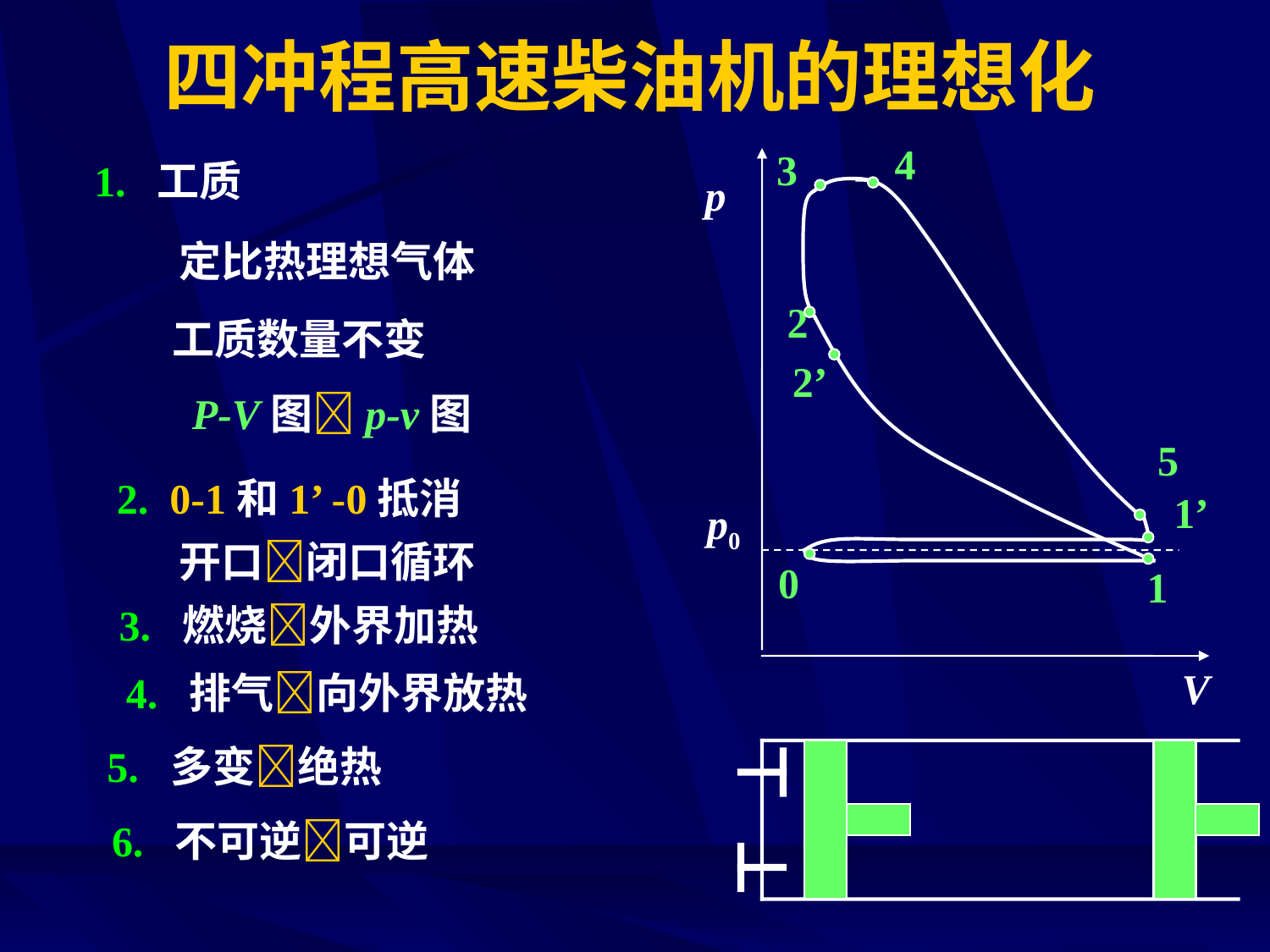

# 四冲程高速柴油机的理想化
4
3
1.  工质

p

定比热理想气体
2
工质数量不变

2’

P-V图→p-v图
5
2.  0-1和1’ -0抵消
1’
p0

开口→闭口循环

0

1
3.  燃烧→外界加热

V
4.  排气→向外界放热
5.  多变→绝热

6.  不可逆→可逆